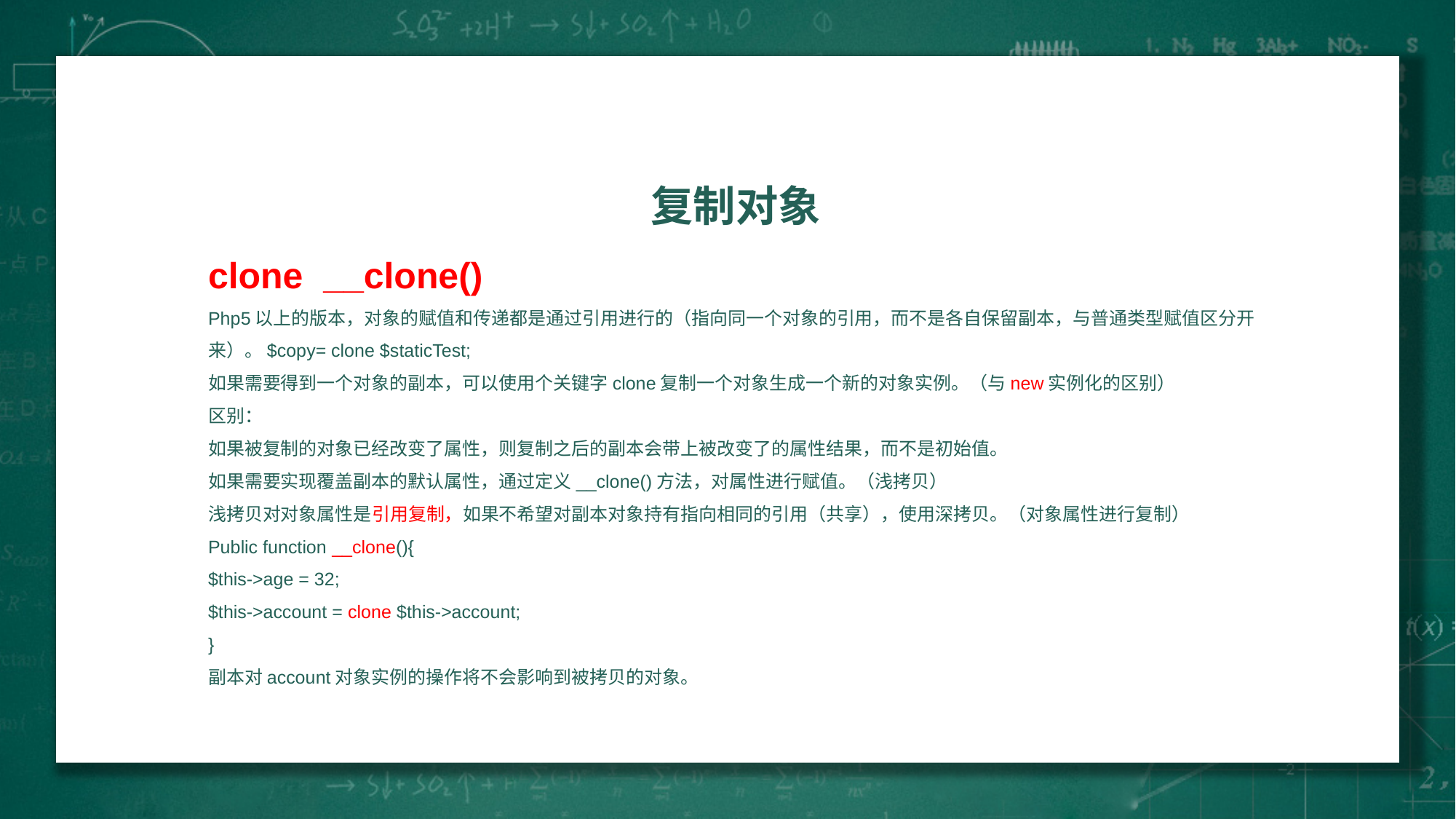

复制对象
clone  __clone()
Php5以上的版本，对象的赋值和传递都是通过引用进行的（指向同一个对象的引用，而不是各自保留副本，与普通类型赋值区分开来）。$copy= clone $staticTest;
如果需要得到一个对象的副本，可以使用个关键字clone复制一个对象生成一个新的对象实例。（与new实例化的区别）
区别：
如果被复制的对象已经改变了属性，则复制之后的副本会带上被改变了的属性结果，而不是初始值。
如果需要实现覆盖副本的默认属性，通过定义__clone()方法，对属性进行赋值。（浅拷贝）
浅拷贝对对象属性是引用复制，如果不希望对副本对象持有指向相同的引用（共享），使用深拷贝。（对象属性进行复制）
Public function __clone(){
$this->age = 32;
$this->account = clone $this->account;
}
副本对account对象实例的操作将不会影响到被拷贝的对象。